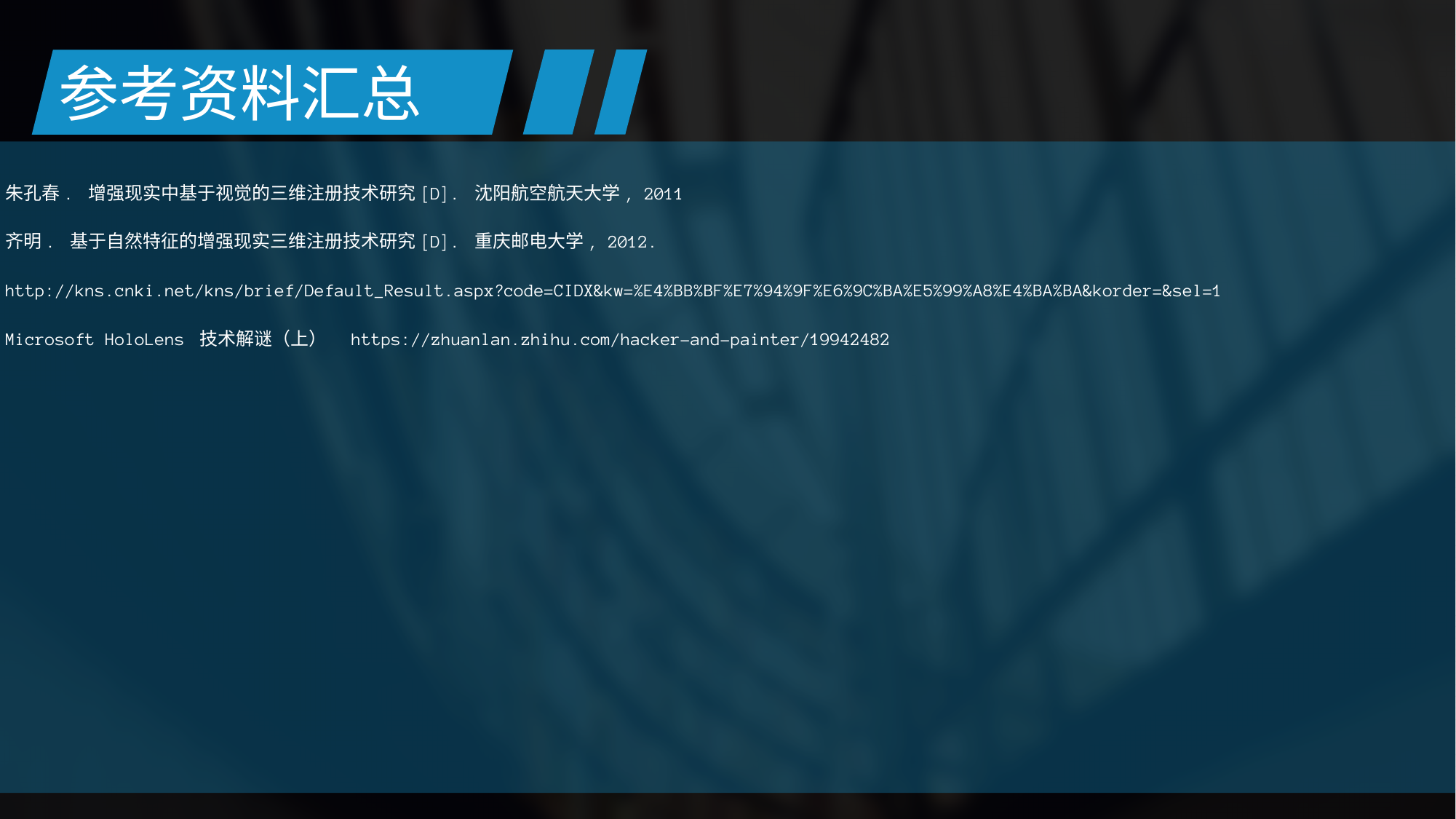

参考资料汇总

朱孔春. 增强现实中基于视觉的三维注册技术研究[D]. 沈阳航空航天大学, 2011

齐明. 基于自然特征的增强现实三维注册技术研究[D]. 重庆邮电大学, 2012.

http://kns.cnki.net/kns/brief/Default_Result.aspx?code=CIDX&kw=%E4%BB%BF%E7%94%9F%E6%9C%BA%E5%99%A8%E4%BA%BA&korder=&sel=1

Microsoft HoloLens 技术解谜（上）  https://zhuanlan.zhihu.com/hacker-and-painter/19942482